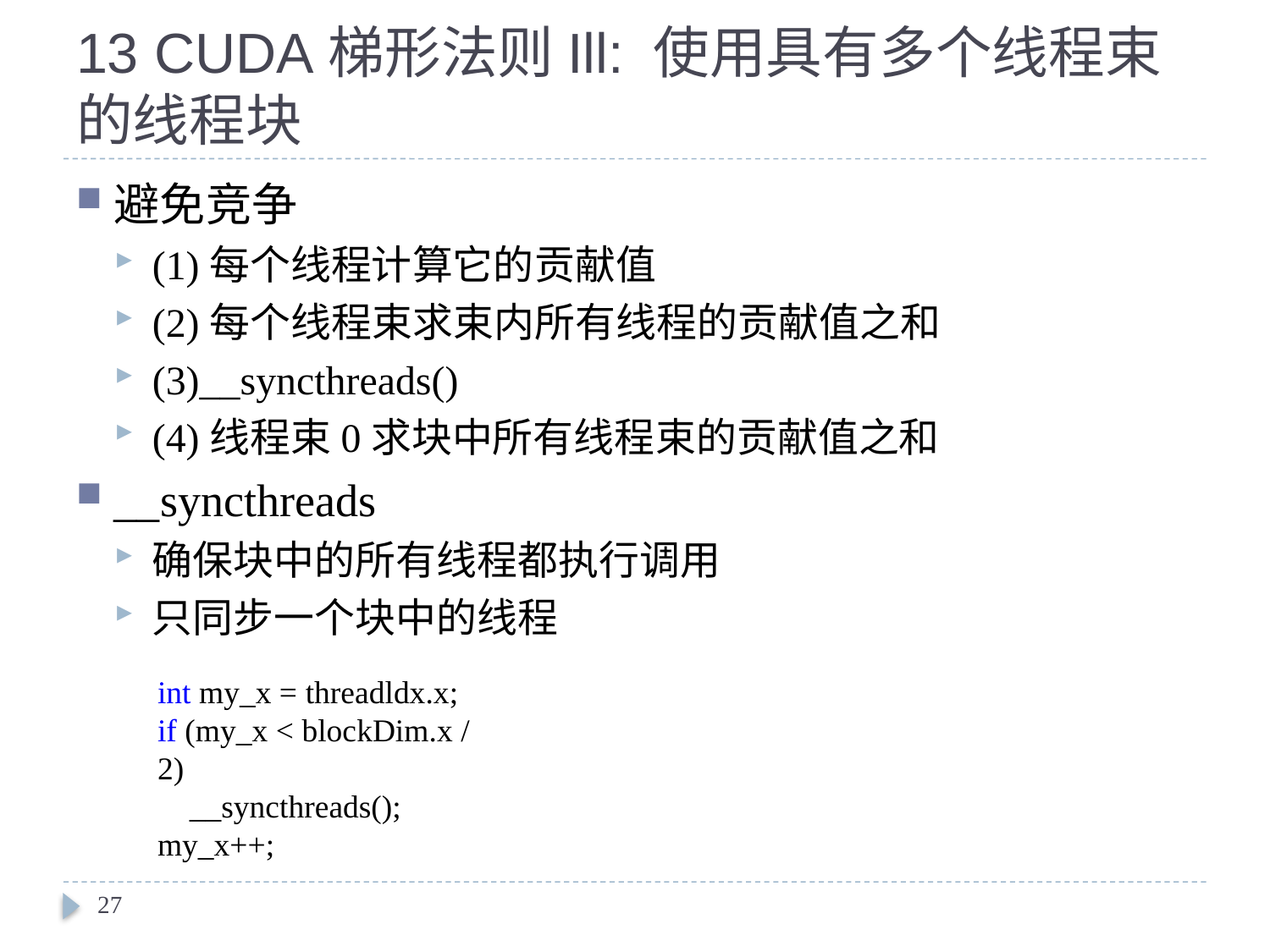

# 13 CUDA梯形法则Ill: 使用具有多个线程束的线程块
避免竞争
(1)每个线程计算它的贡献值
(2)每个线程束求束内所有线程的贡献值之和
(3)__syncthreads()
(4)线程束0求块中所有线程束的贡献值之和
__syncthreads
确保块中的所有线程都执行调用
只同步一个块中的线程
int my_x = threadldx.x;
if (my_x < blockDim.x / 2)
    __syncthreads();
my_x++;
27